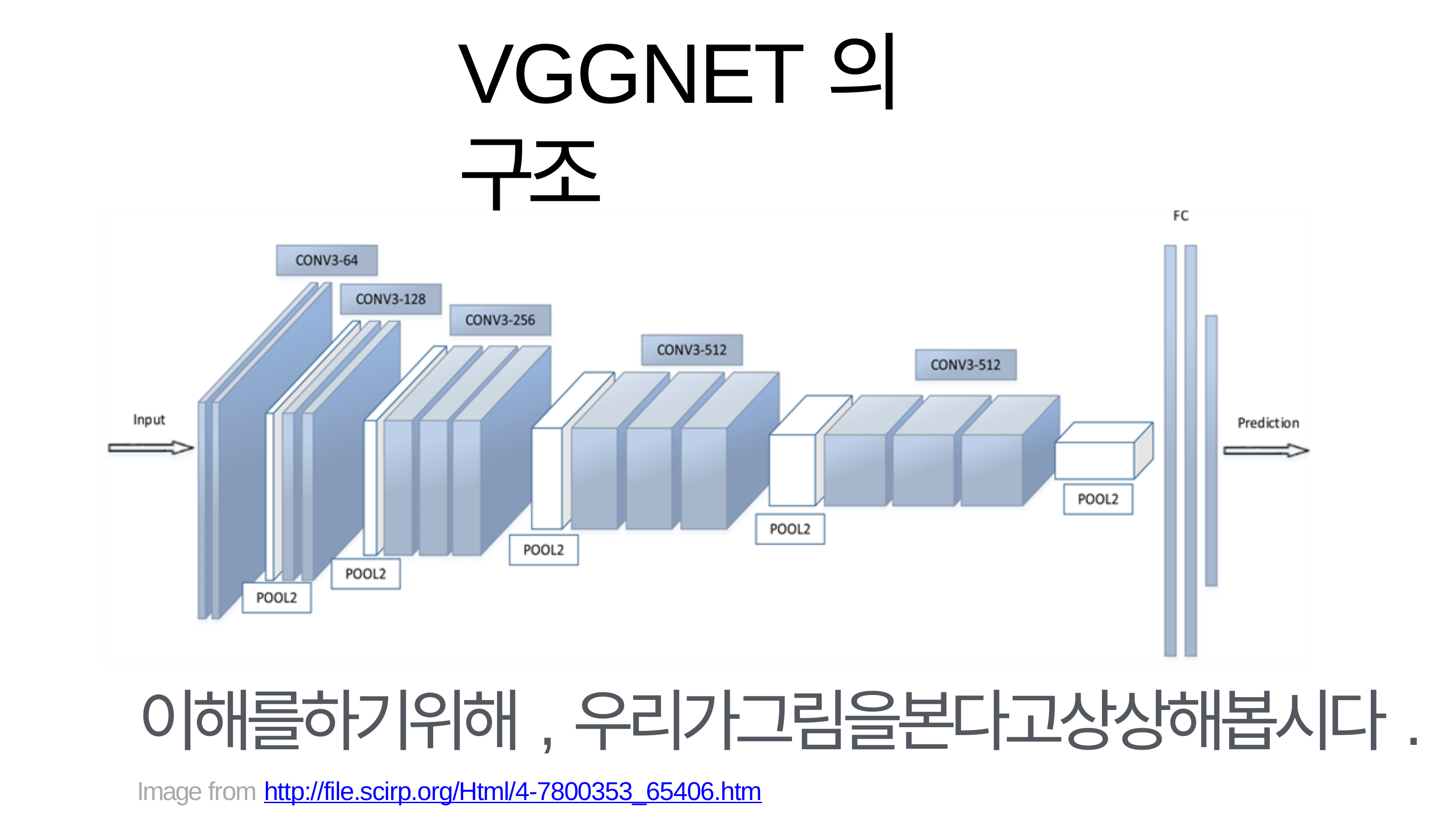

# VGGNET의 구조

이해를하기위해,우리가그림을본다고상상해봅시다.
Image from http://file.scirp.org/Html/4-7800353_65406.htm